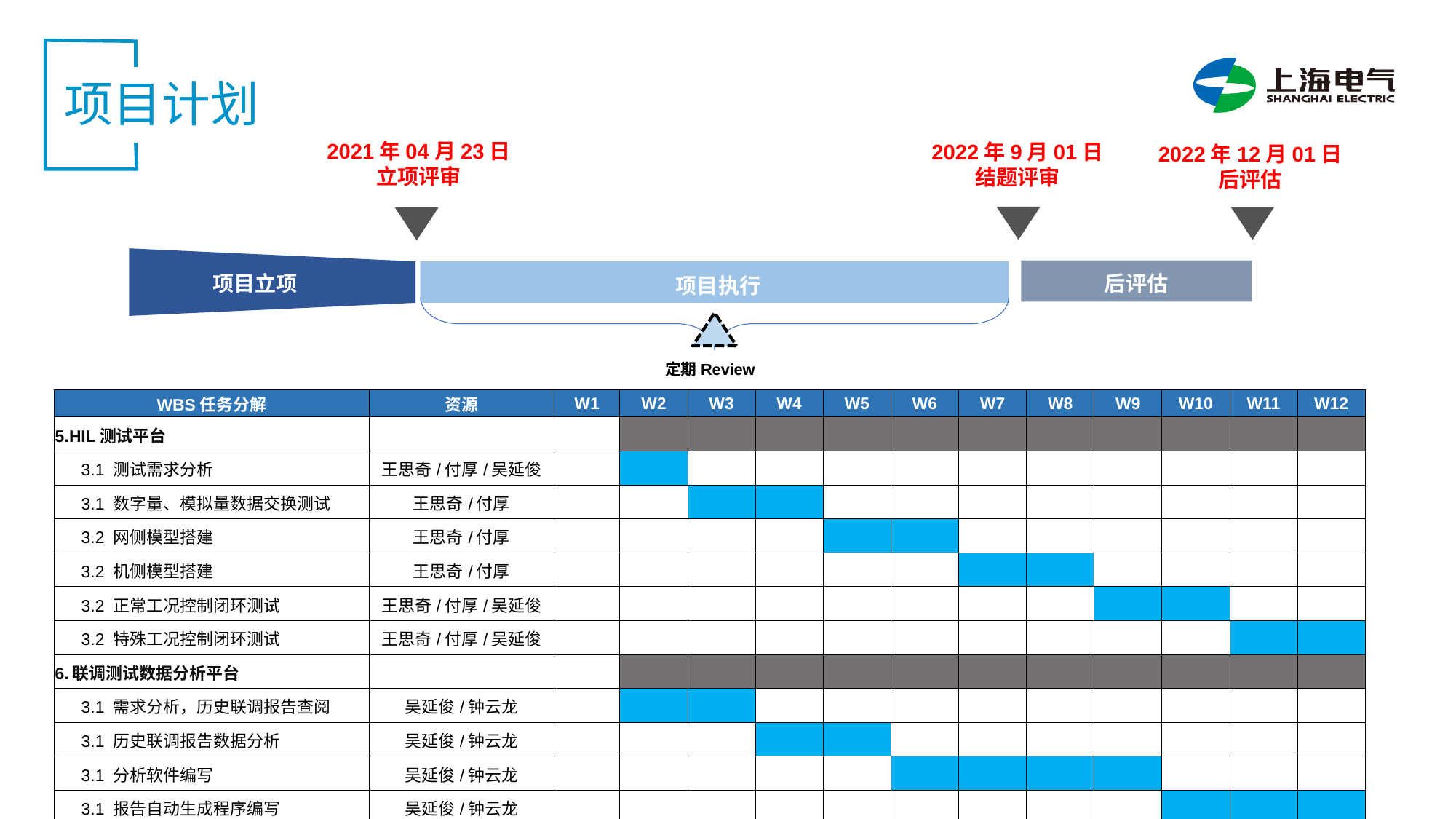

项目计划
2021年04月23日
立项评审
2022年9月01日
结题评审
2022年12月01日
后评估

项目立项
后评估
项目执行

 定期Review
| WBS任务分解 | 资源 | W1 | W2 | W3 | W4 | W5 | W6 | W7 | W8 | W9 | W10 | W11 | W12 |
| --- | --- | --- | --- | --- | --- | --- | --- | --- | --- | --- | --- | --- | --- |
| 5.HIL测试平台 |  |  |  |  |  |  |  |  |  |  |  |  |  |
| 3.1 测试需求分析 | 王思奇/付厚/吴延俊 |  |  |  |  |  |  |  |  |  |  |  |  |
| 3.1 数字量、模拟量数据交换测试 | 王思奇/付厚 |  |  |  |  |  |  |  |  |  |  |  |  |
| 3.2 网侧模型搭建 | 王思奇/付厚 |  |  |  |  |  |  |  |  |  |  |  |  |
| 3.2 机侧模型搭建 | 王思奇/付厚 |  |  |  |  |  |  |  |  |  |  |  |  |
| 3.2 正常工况控制闭环测试 | 王思奇/付厚/吴延俊 |  |  |  |  |  |  |  |  |  |  |  |  |
| 3.2 特殊工况控制闭环测试 | 王思奇/付厚/吴延俊 |  |  |  |  |  |  |  |  |  |  |  |  |
| 6.联调测试数据分析平台 |  |  |  |  |  |  |  |  |  |  |  |  |  |
| 3.1 需求分析，历史联调报告查阅 | 吴延俊/钟云龙 |  |  |  |  |  |  |  |  |  |  |  |  |
| 3.1 历史联调报告数据分析 | 吴延俊/钟云龙 |  |  |  |  |  |  |  |  |  |  |  |  |
| 3.1 分析软件编写 | 吴延俊/钟云龙 |  |  |  |  |  |  |  |  |  |  |  |  |
| 3.1 报告自动生成程序编写 | 吴延俊/钟云龙 |  |  |  |  |  |  |  |  |  |  |  |  |